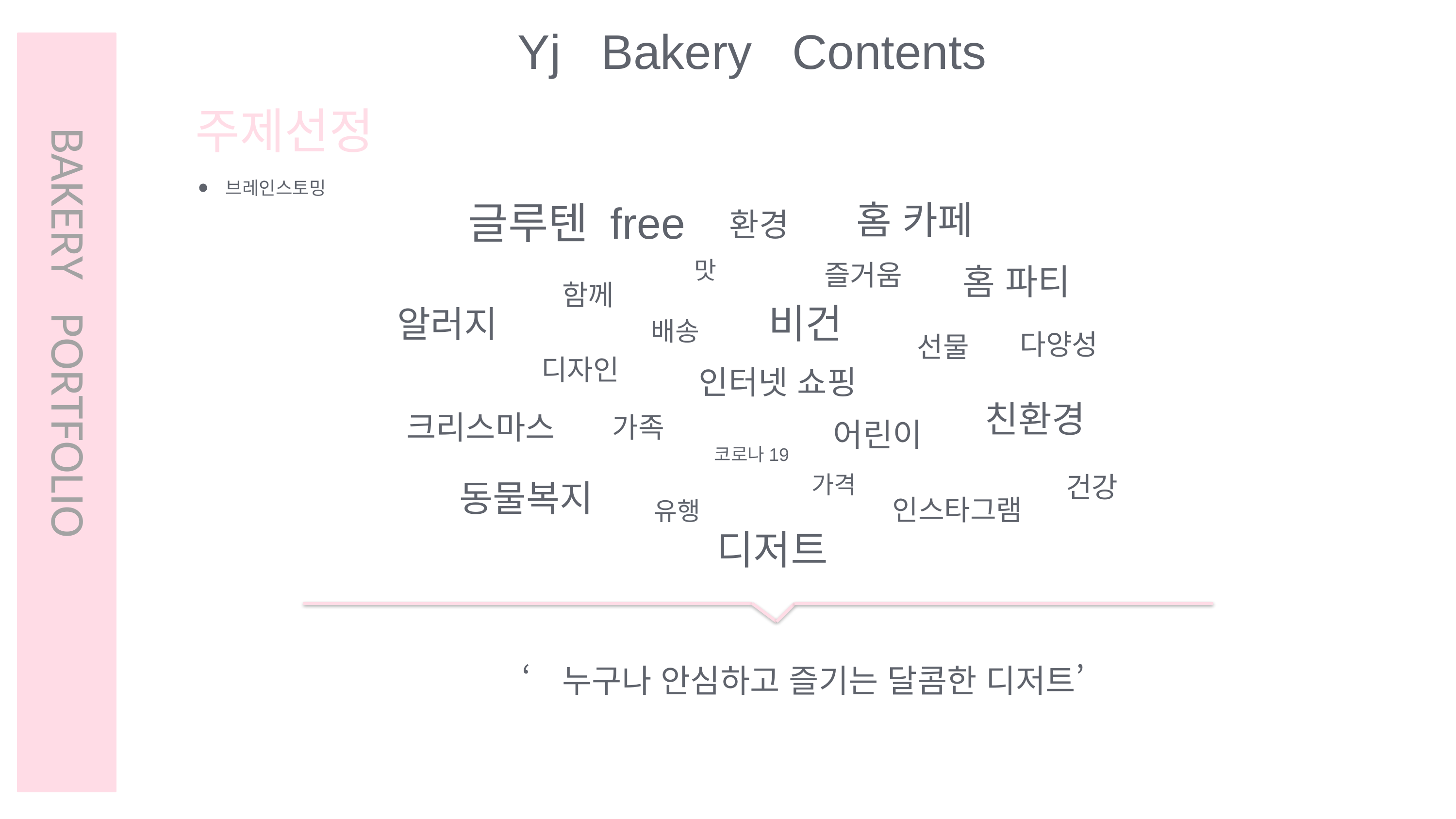

Yj   Bakery   Contents

BAKERY   PORTFOLIO
주제선정

브레인스토밍

글루텐 free
홈 카페
환경
맛
즐거움
홈 파티
함께
비건
알러지
배송
다양성
선물
디자인
인터넷 쇼핑
친환경
크리스마스
가족
어린이
코로나19
가격
건강
동물복지
인스타그램
유행
디저트
‘누구나 안심하고 즐기는 달콤한 디저트’